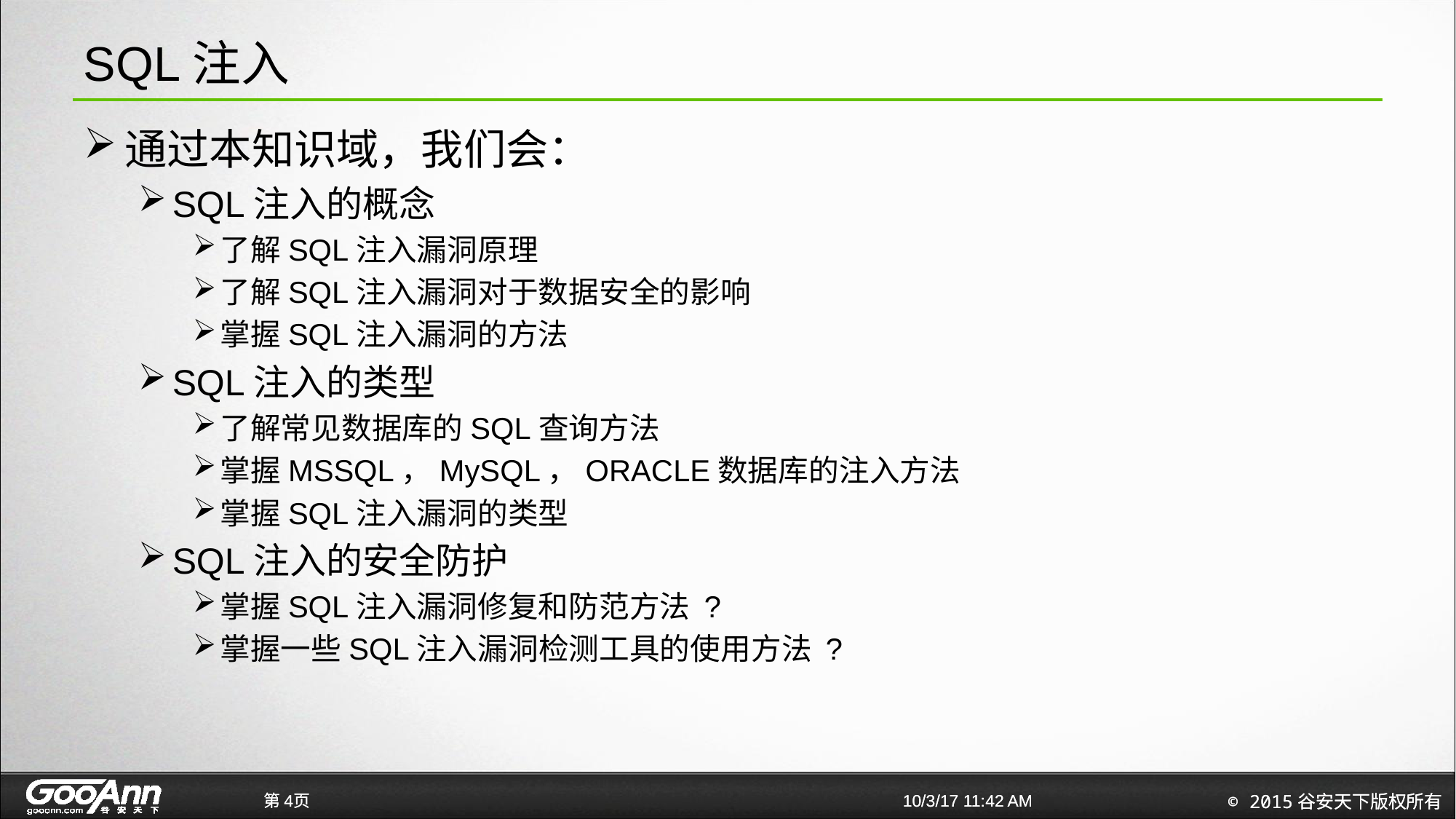

# SQL注入
通过本知识域，我们会：
SQL注入的概念
了解SQL注入漏洞原理
了解SQL注入漏洞对于数据安全的影响
掌握SQL注入漏洞的方法
SQL注入的类型
了解常见数据库的SQL查询方法
掌握MSSQL，MySQL，ORACLE数据库的注入方法
掌握SQL注入漏洞的类型
SQL注入的安全防护
掌握SQL注入漏洞修复和防范方法 ?
掌握一些SQL注入漏洞检测工具的使用方法 ?